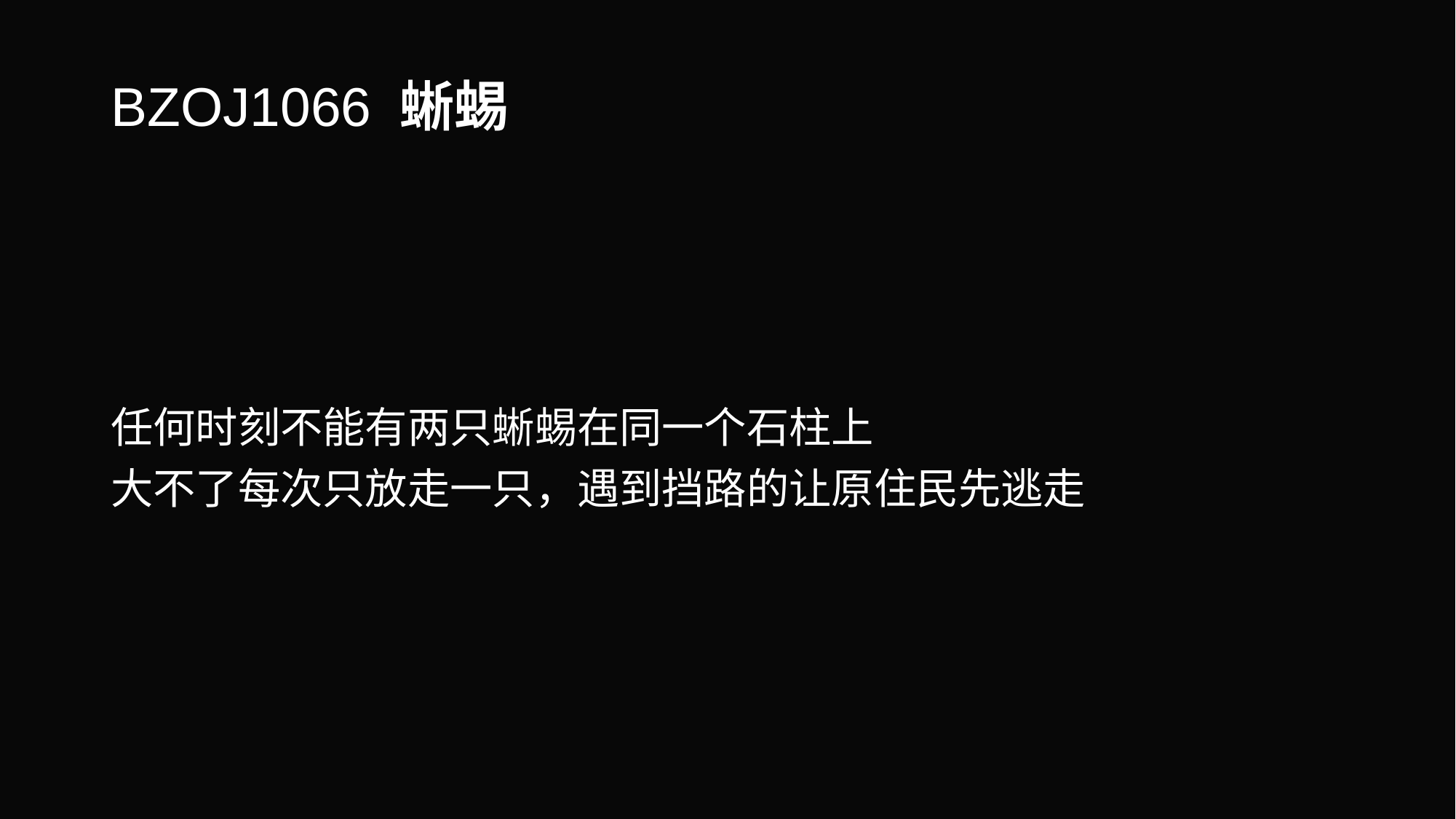

# BZOJ1066 蜥蜴
任何时刻不能有两只蜥蜴在同一个石柱上
大不了每次只放走一只，遇到挡路的让原住民先逃走